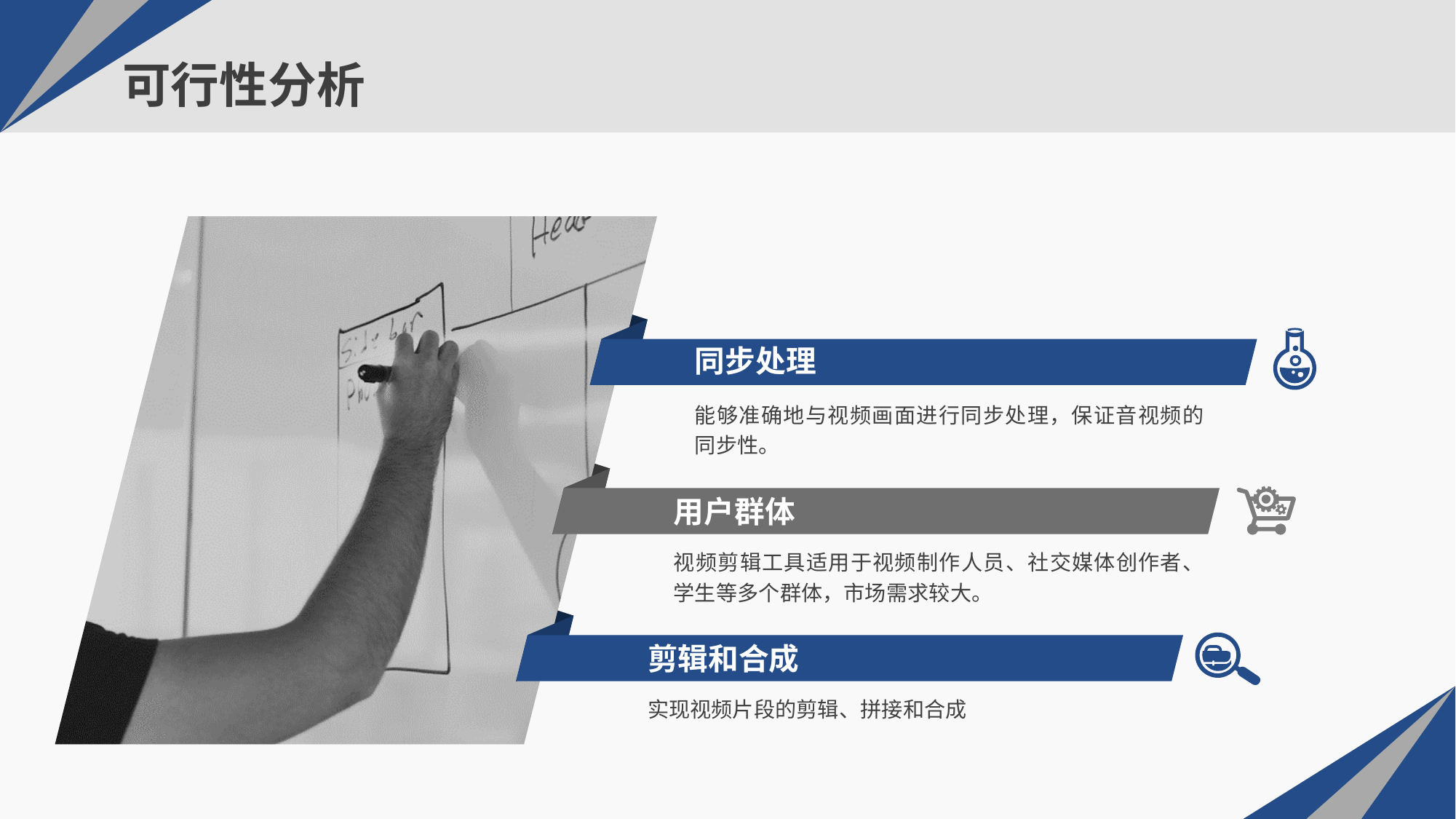

# 可行性分析

同步处理

能够准确地与视频画面进行同步处理，保证音视频的同步性。

用户群体

视频剪辑工具适用于视频制作人员、社交媒体创作者、学生等多个群体，市场需求较大。

剪辑和合成

实现视频片段的剪辑、拼接和合成